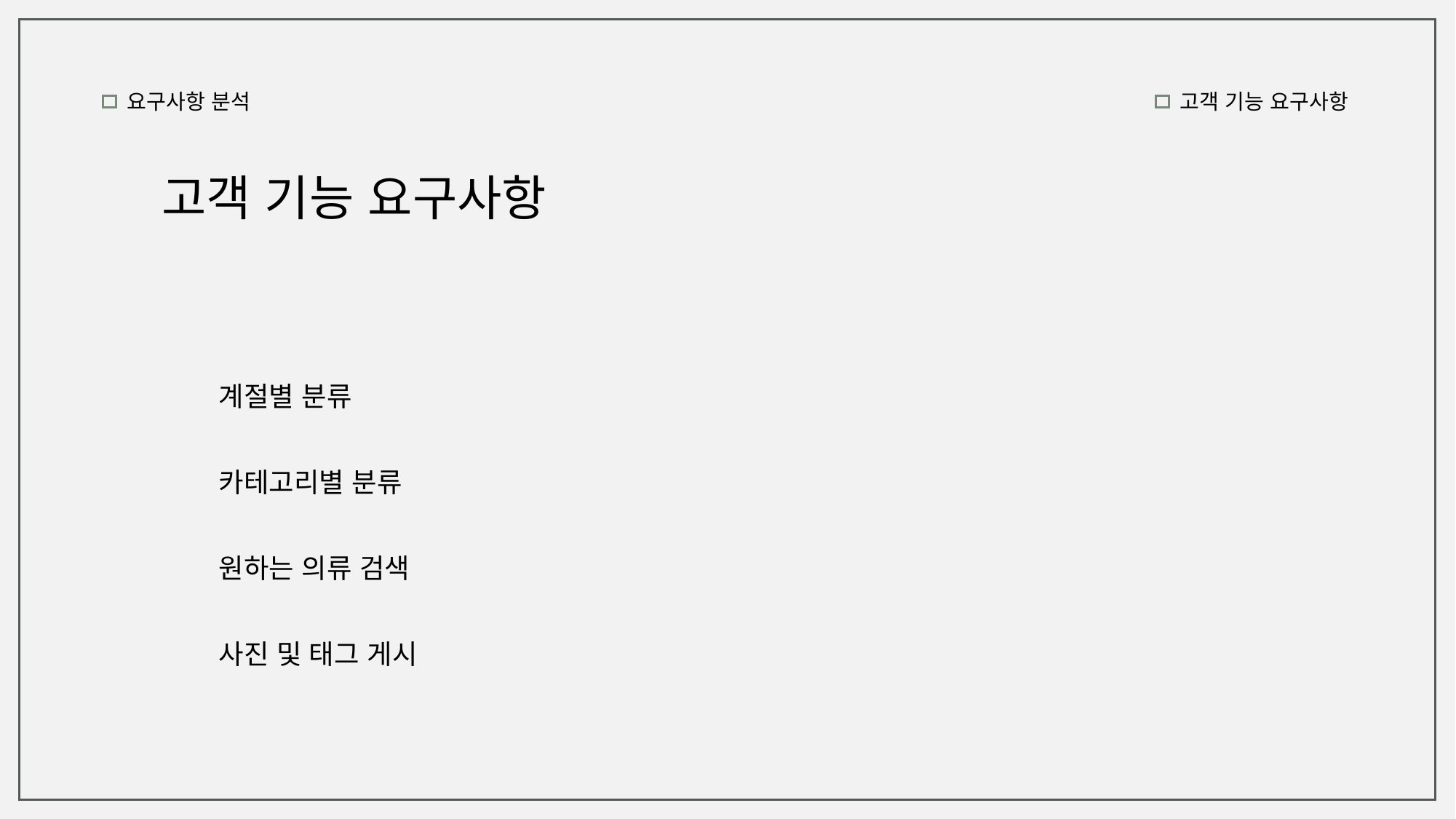

요구사항 분석
고객 기능 요구사항

고객 기능 요구사항
계절별 분류
카테고리별 분류
원하는 의류 검색
사진 및 태그 게시